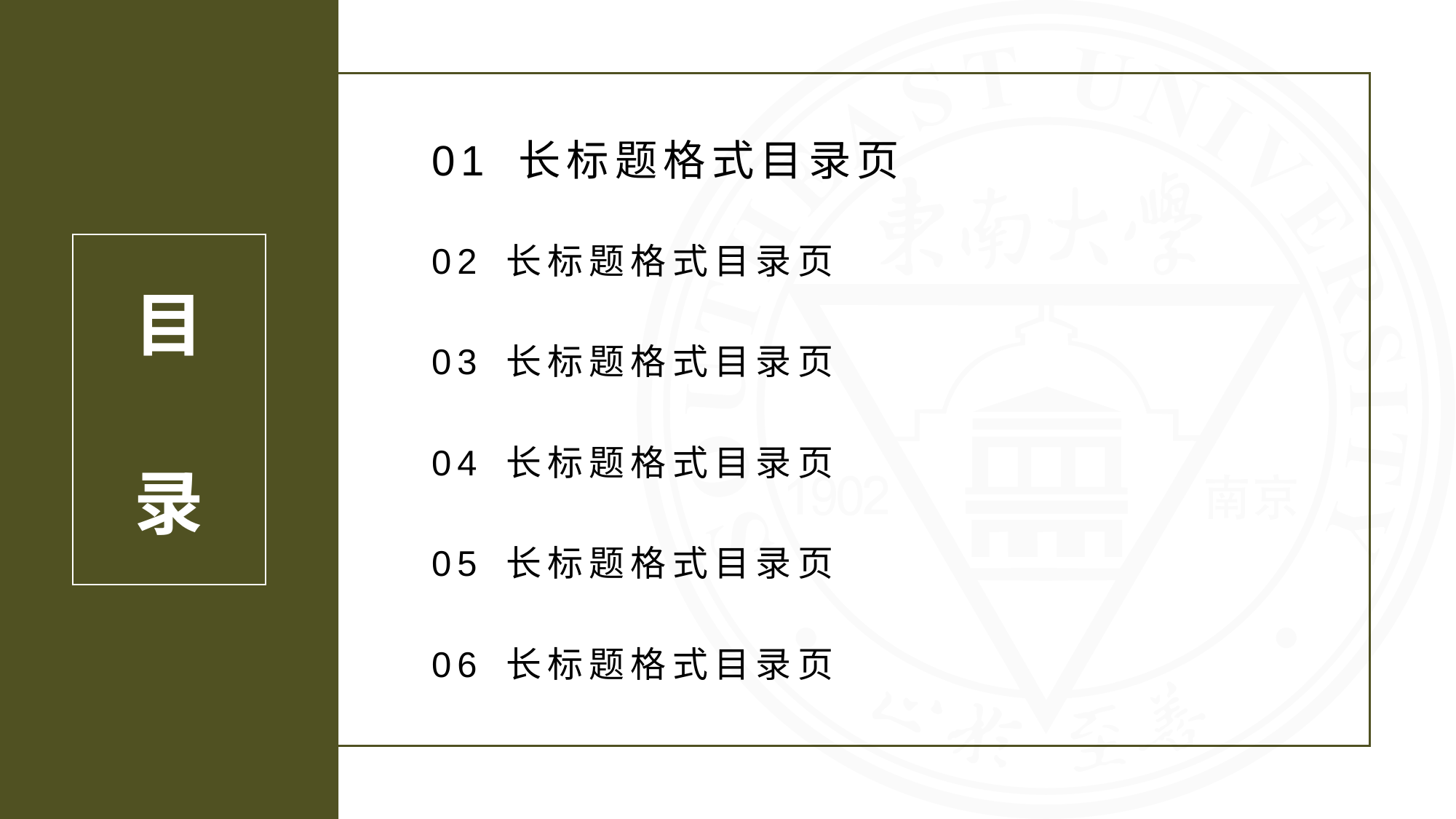

01 长标题格式目录页
02 长标题格式目录页
03 长标题格式目录页
04 长标题格式目录页
05 长标题格式目录页
06 长标题格式目录页